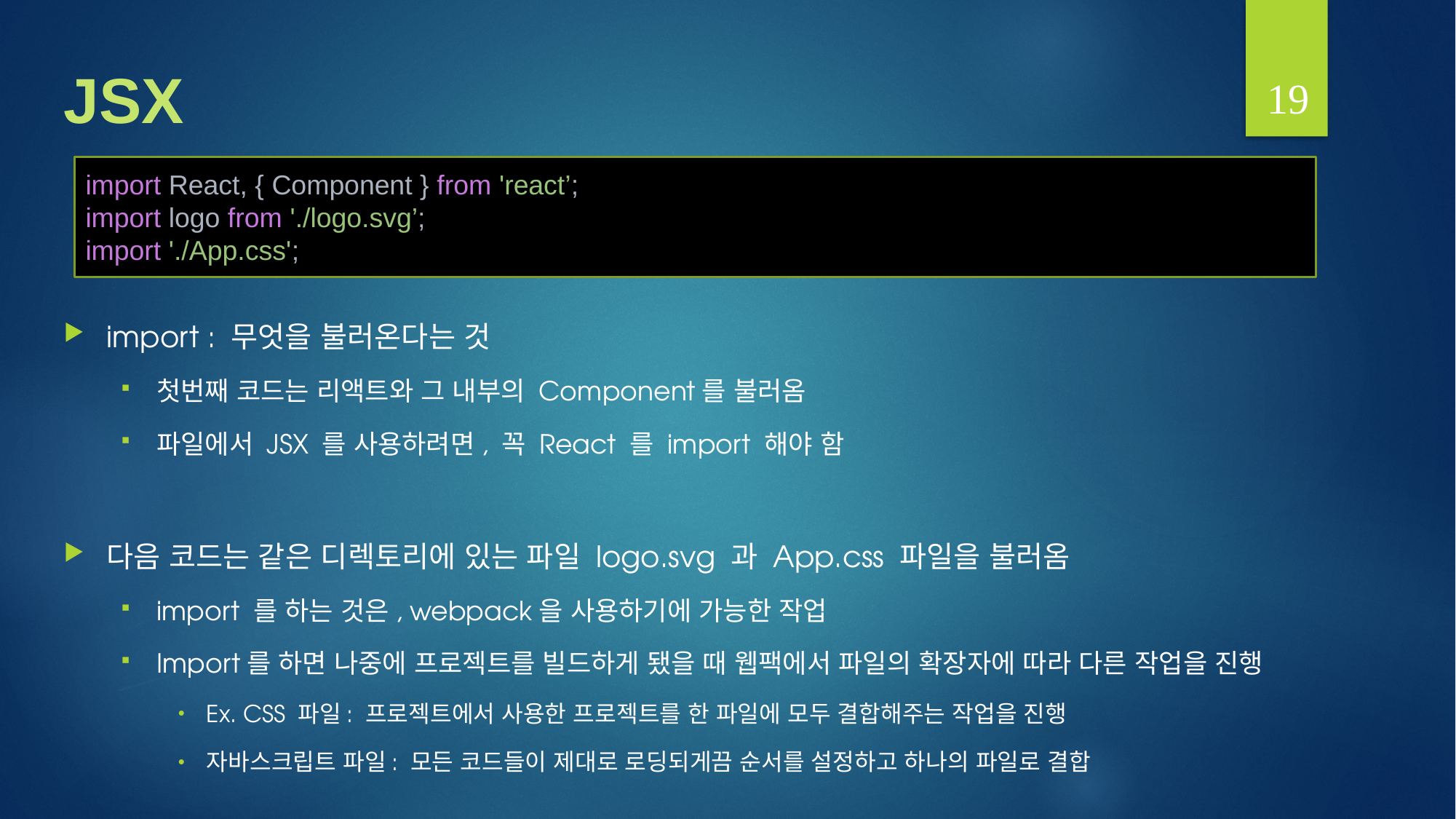

19
# JSX
import React, { Component } from 'react’;
import logo from './logo.svg’;
import './App.css';
import : 무엇을 불러온다는 것
첫번째 코드는 리액트와 그 내부의 Component를 불러옴
파일에서 JSX 를 사용하려면, 꼭 React 를 import 해야 함

다음 코드는 같은 디렉토리에 있는 파일 logo.svg 과 App.css 파일을 불러옴
import 를 하는 것은, webpack을 사용하기에 가능한 작업
Import를 하면 나중에 프로젝트를 빌드하게 됐을 때 웹팩에서 파일의 확장자에 따라 다른 작업을 진행
Ex. CSS 파일: 프로젝트에서 사용한 프로젝트를 한 파일에 모두 결합해주는 작업을 진행
자바스크립트 파일: 모든 코드들이 제대로 로딩되게끔 순서를 설정하고 하나의 파일로 결합